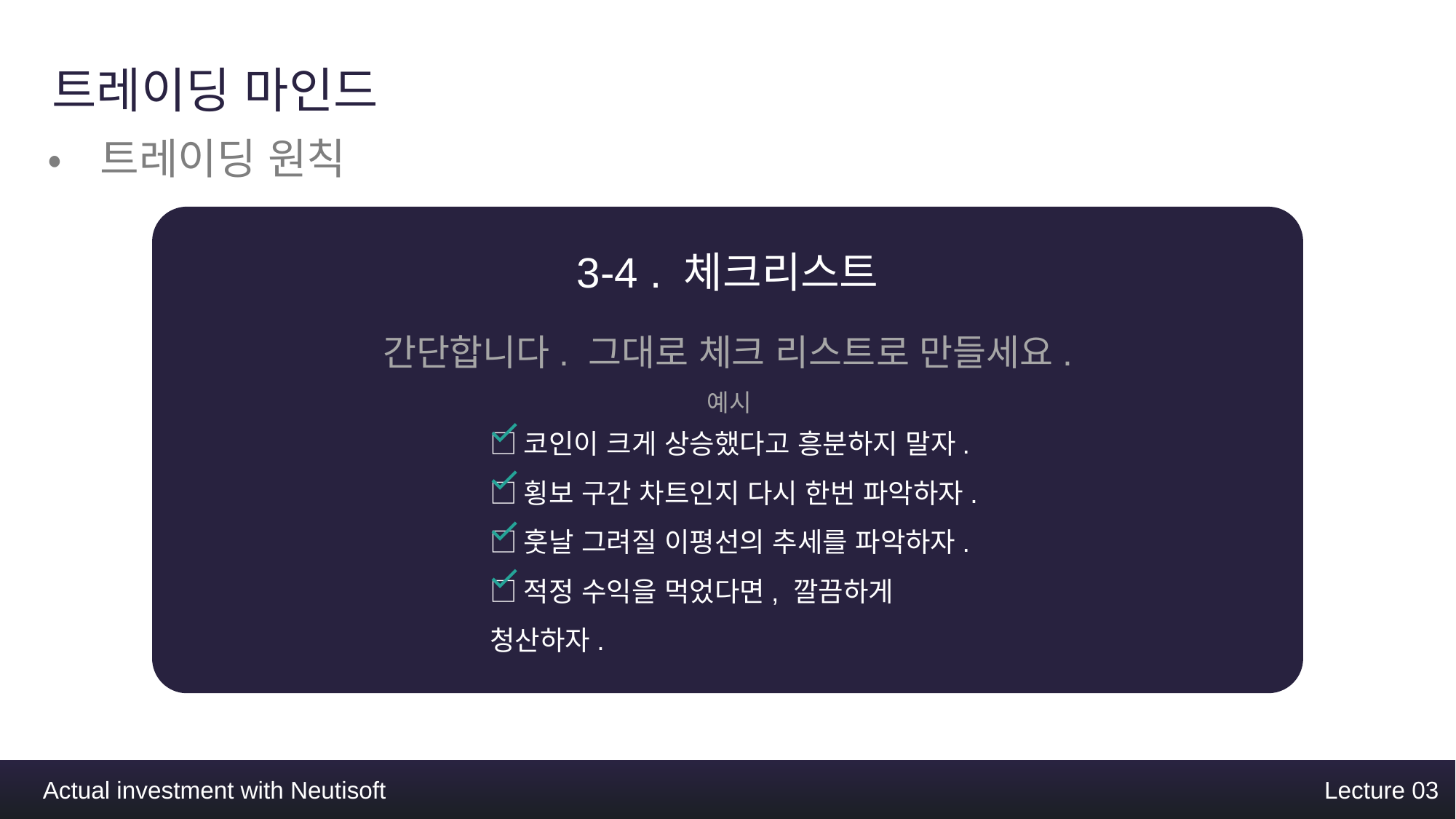

트레이딩 마인드
•트레이딩 원칙

3-4 . 체크리스트
간단합니다. 그대로 체크 리스트로 만들세요.
예시
□코인이 크게 상승했다고 흥분하지 말자.
□횡보 구간 차트인지 다시 한번 파악하자.
□훗날 그려질 이평선의 추세를 파악하자.
□적정 수익을 먹었다면, 깔끔하게 청산하자.

Actual investment with Neutisoft
Lecture 03